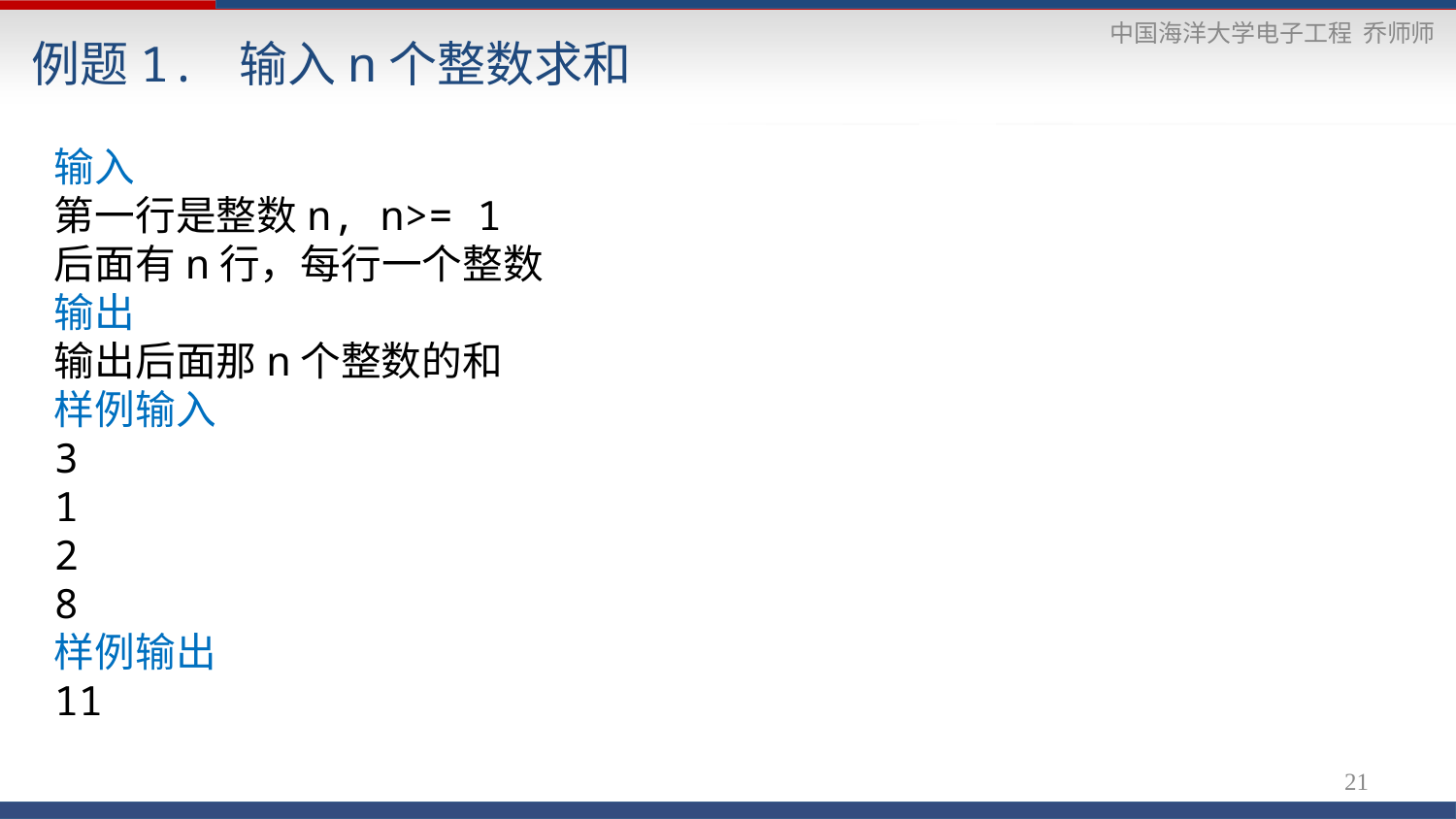

# 例题1. 输入n个整数求和
输入
第一行是整数n, n>= 1
后面有n行，每行一个整数
输出
输出后面那n个整数的和
样例输入
3
1
2
8
样例输出
11

21